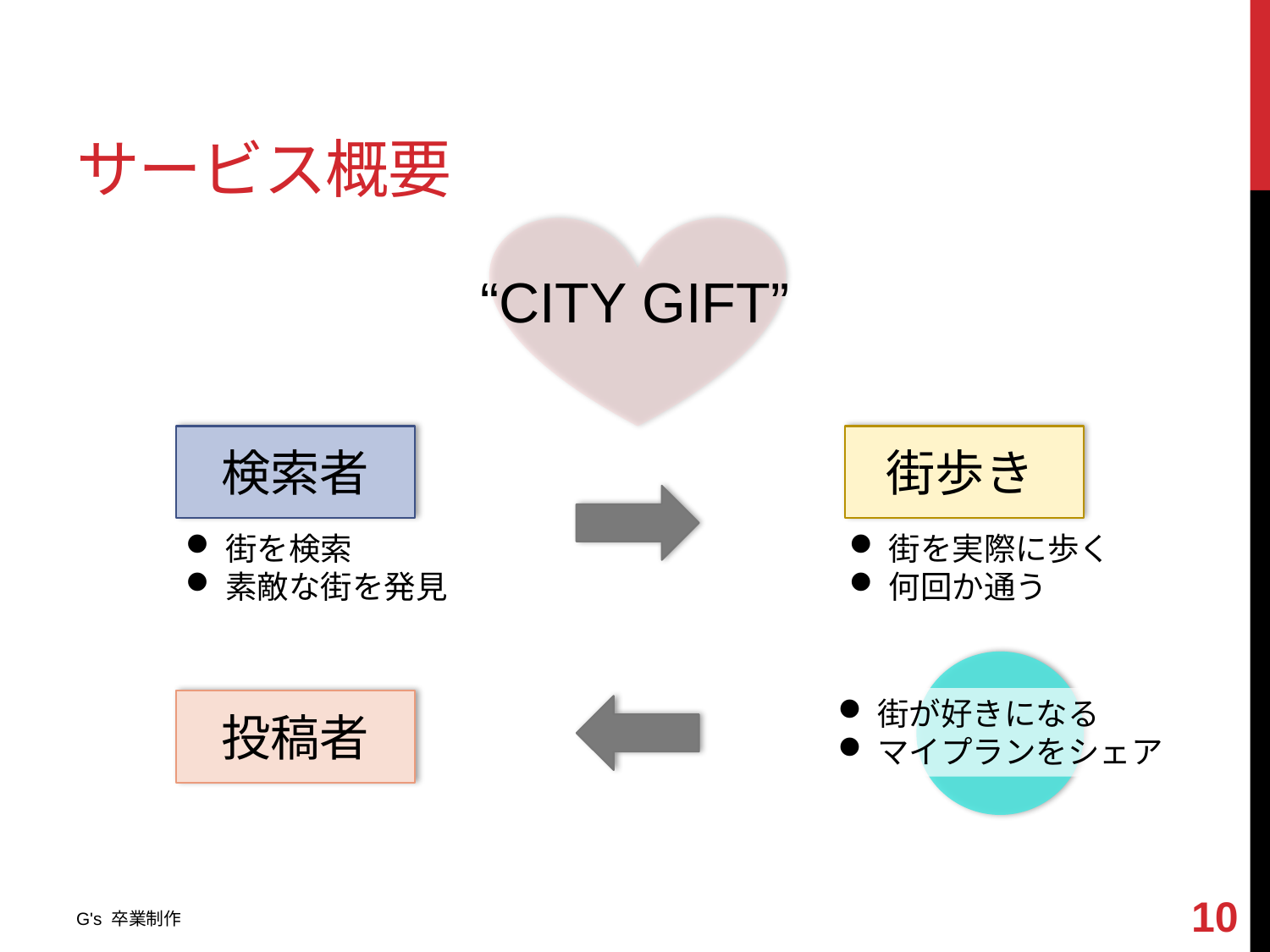

# サービス概要

“CITY GIFT”

検索者

街歩き

街を実際に歩く
何回か通う
街を検索
素敵な街を発見

街が好きになる
マイプランをシェア

投稿者

10
G's 卒業制作